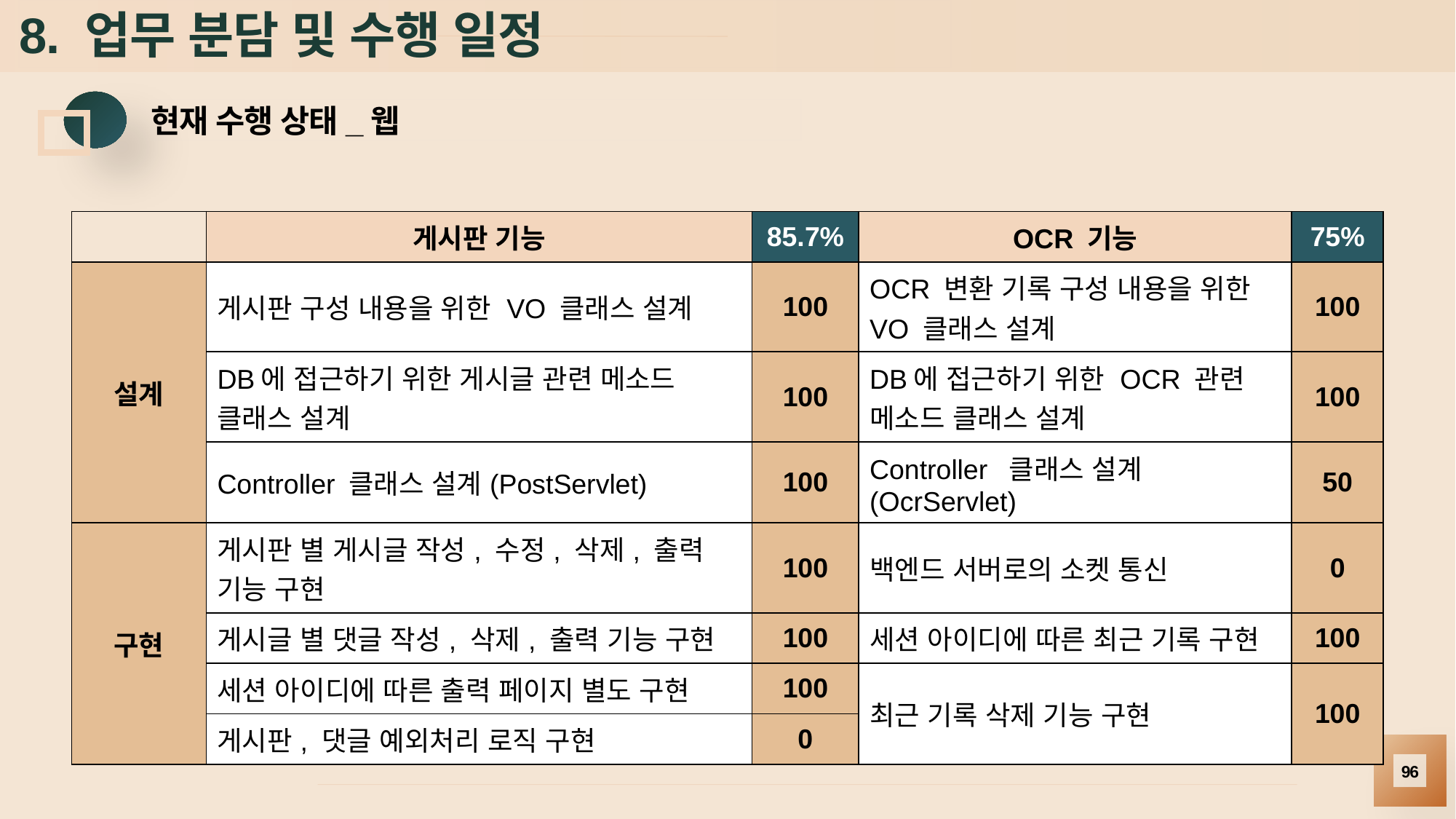

# 8. 업무 분담 및 수행 일정

현재 수행 상태_웹

|  | 게시판 기능 | 85.7% | OCR 기능 | 75% |
| --- | --- | --- | --- | --- |
| 설계 | 게시판 구성 내용을 위한 VO 클래스 설계 | 100 | OCR 변환 기록 구성 내용을 위한 VO 클래스 설계 | 100 |
|  | DB에 접근하기 위한 게시글 관련 메소드 클래스 설계 | 100 | DB에 접근하기 위한 OCR 관련 메소드 클래스 설계 | 100 |
|  | Controller 클래스 설계(PostServlet) | 100 | Controller 클래스 설계(OcrServlet) | 50 |
| 구현 | 게시판 별 게시글 작성, 수정, 삭제, 출력 기능 구현 | 100 | 백엔드 서버로의 소켓 통신 | 0 |
|  | 게시글 별 댓글 작성, 삭제, 출력 기능 구현 | 100 | 세션 아이디에 따른 최근 기록 구현 | 100 |
|  | 세션 아이디에 따른 출력 페이지 별도 구현 | 100 | 최근 기록 삭제 기능 구현 | 100 |
|  | 게시판, 댓글 예외처리 로직 구현 | 0 |  |  |
96